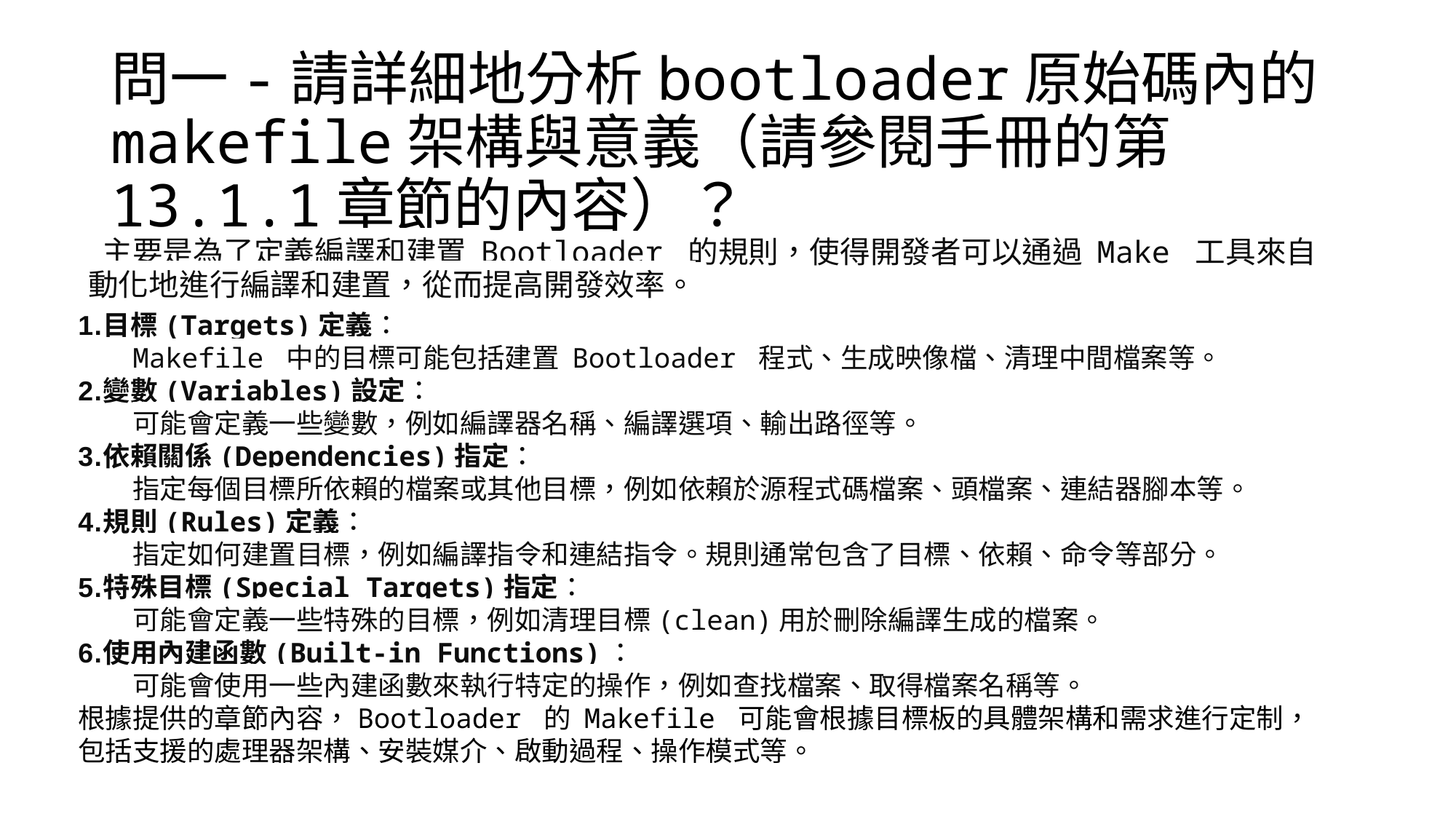

# 問一-請詳細地分析bootloader原始碼內的makefile架構與意義（請參閱手冊的第13.1.1章節的內容）？
 主要是為了定義編譯和建置 Bootloader 的規則，使得開發者可以通過 Make 工具來自動化地進行編譯和建置，從而提高開發效率。
目標(Targets)定義：
Makefile 中的目標可能包括建置 Bootloader 程式、生成映像檔、清理中間檔案等。
變數(Variables)設定：
可能會定義一些變數，例如編譯器名稱、編譯選項、輸出路徑等。
依賴關係(Dependencies)指定：
指定每個目標所依賴的檔案或其他目標，例如依賴於源程式碼檔案、頭檔案、連結器腳本等。
規則(Rules)定義：
指定如何建置目標，例如編譯指令和連結指令。規則通常包含了目標、依賴、命令等部分。
特殊目標(Special Targets)指定：
可能會定義一些特殊的目標，例如清理目標(clean)用於刪除編譯生成的檔案。
使用內建函數(Built-in Functions)：
可能會使用一些內建函數來執行特定的操作，例如查找檔案、取得檔案名稱等。
根據提供的章節內容，Bootloader 的 Makefile 可能會根據目標板的具體架構和需求進行定制，
包括支援的處理器架構、安裝媒介、啟動過程、操作模式等。